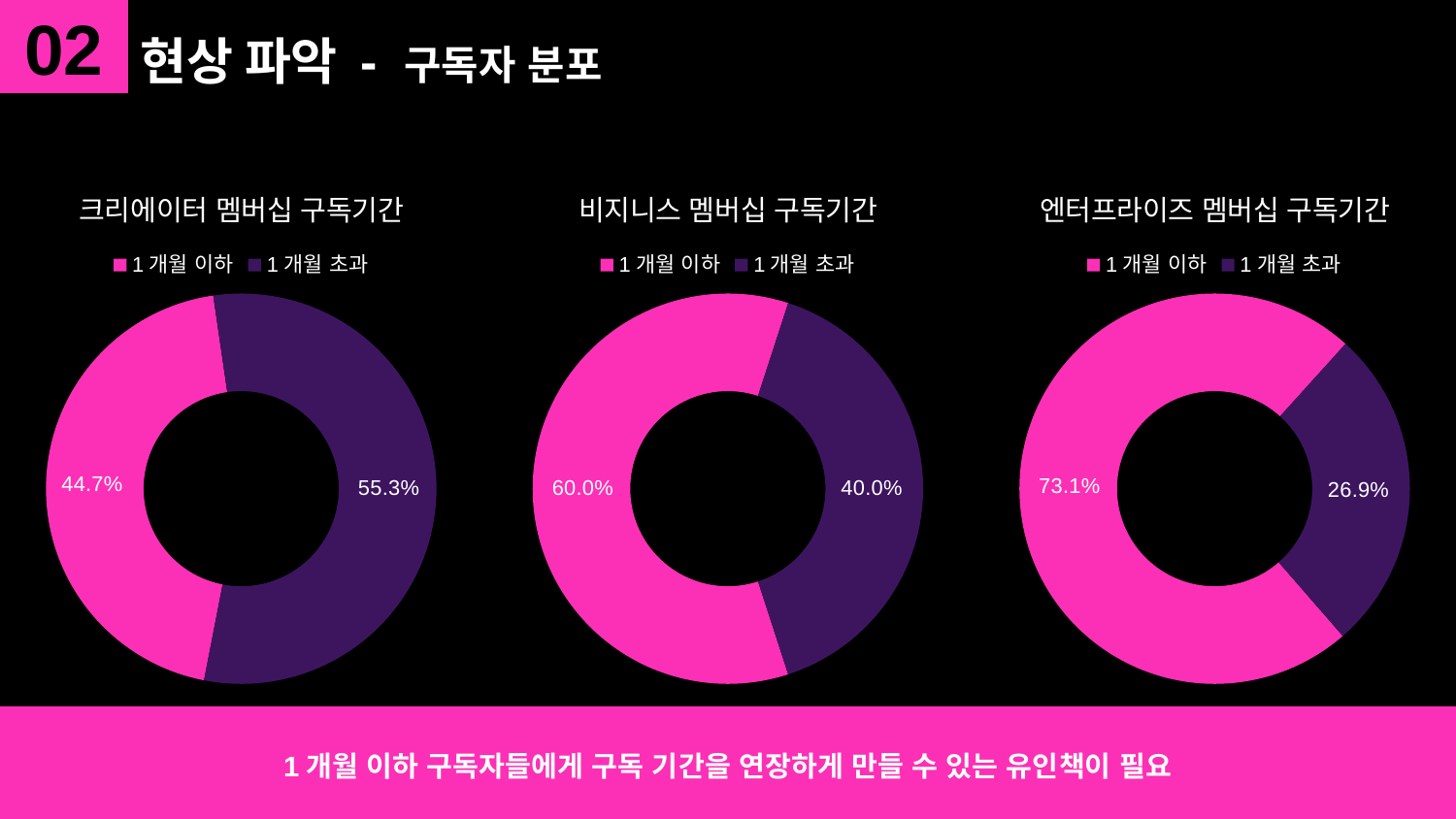

02

현상 파악 - 구독자 분포

### Chart: 크리에이터 멤버십 구독기간

| Category | 크리에이터 멤버쉽 구독기간 |
|---|---|
| 1개월 이하 | 0.44652441419033906 |
| 1개월 초과 | 0.5534755858096609 |

### Chart: 비지니스 멤버십 구독기간

| Category | 크리에이터 멤버쉽 구독기간 |
|---|---|
| 1개월 이하 | 0.6 |
| 1개월 초과 | 0.4 |

### Chart: 엔터프라이즈 멤버십 구독기간

| Category | 크리에이터 멤버쉽 구독기간 |
|---|---|
| 1개월 이하 | 0.7307692307692307 |
| 1개월 초과 | 0.2692307692307693 |
1개월 이하 구독자들에게 구독 기간을 연장하게 만들 수 있는 유인책이 필요